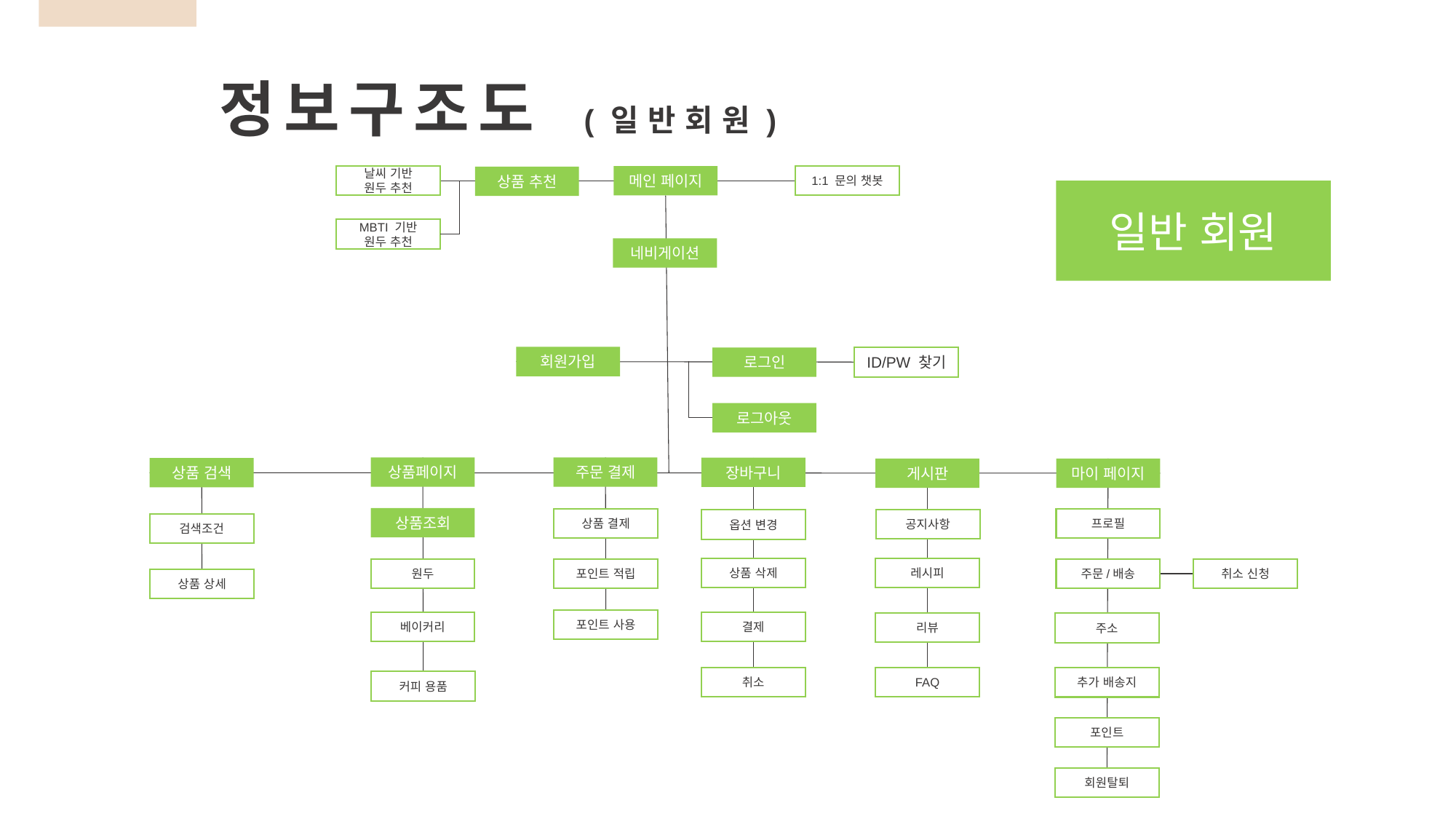

정보구조도 (일반회원)
날씨 기반
원두 추천
1:1 문의 챗봇
메인 페이지
상품 추천
일반 회원
MBTI 기반
원두 추천
네비게이션
회원가입
로그인
ID/PW 찾기
로그아웃
상품페이지
주문 결제
장바구니
상품 검색
마이 페이지
게시판
상품조회
프로필
상품 결제
공지사항
옵션 변경
검색조건
상품 삭제
레시피
원두
포인트 적립
주문/배송
취소 신청
상품 상세
포인트 사용
베이커리
결제
리뷰
주소
FAQ
취소
추가 배송지
커피 용품
포인트
회원탈퇴